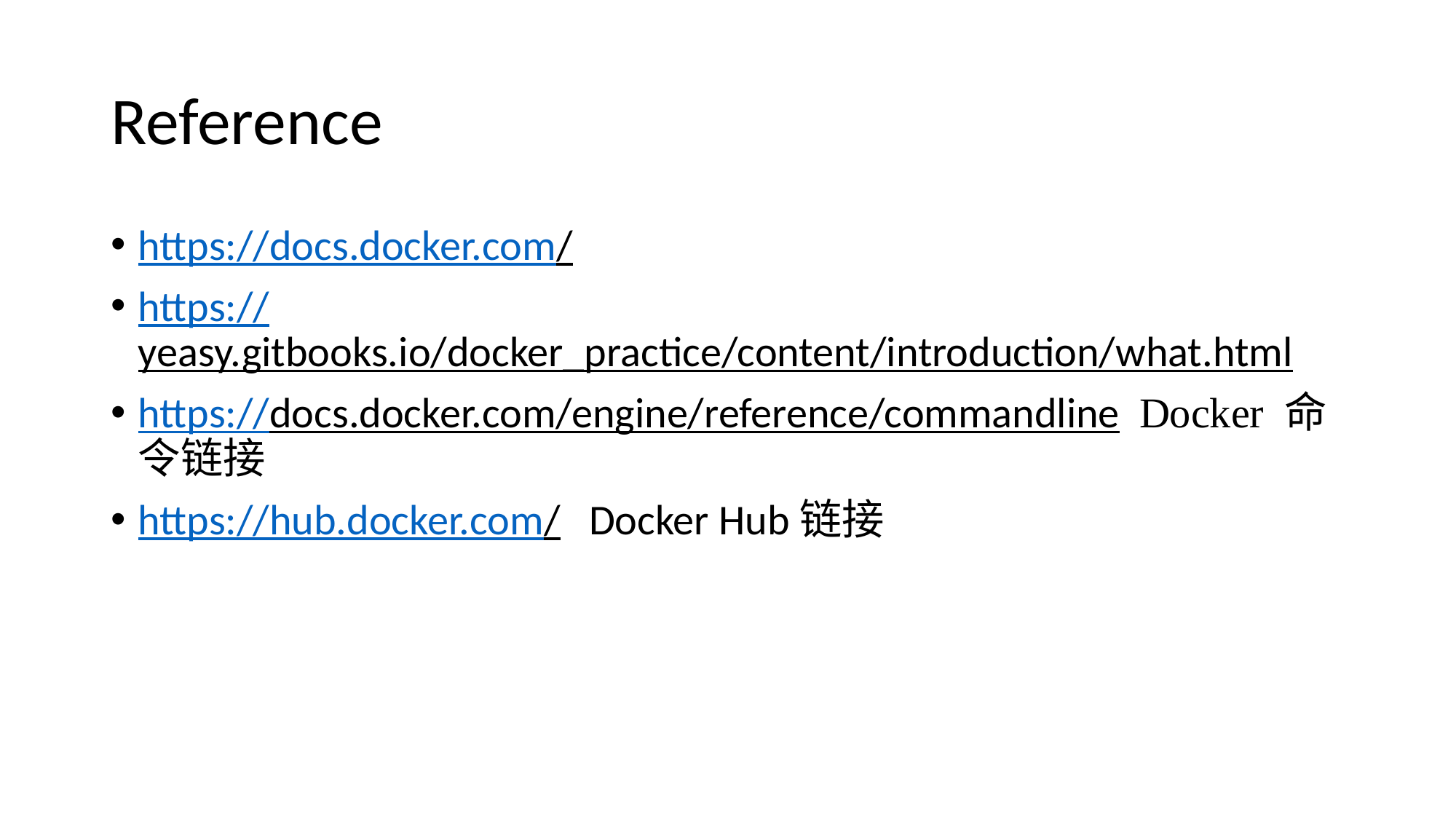

# Reference
https://docs.docker.com/
https://yeasy.gitbooks.io/docker_practice/content/introduction/what.html
https://docs.docker.com/engine/reference/commandline  Docker 命令链接
https://hub.docker.com/   Docker Hub链接